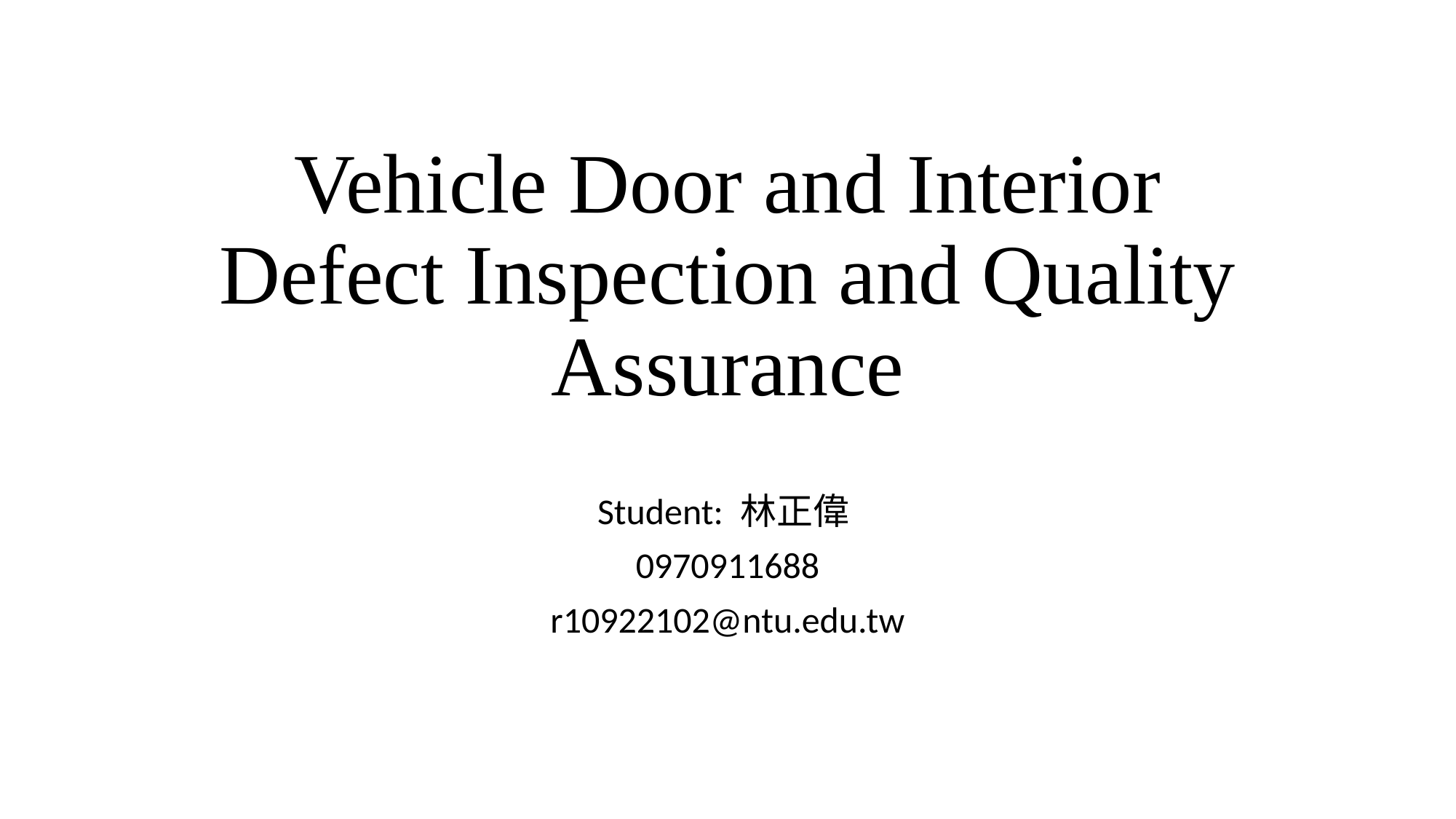

# Vehicle Door and Interior Defect Inspection and Quality Assurance
Student: 林正偉
0970911688
r10922102@ntu.edu.tw